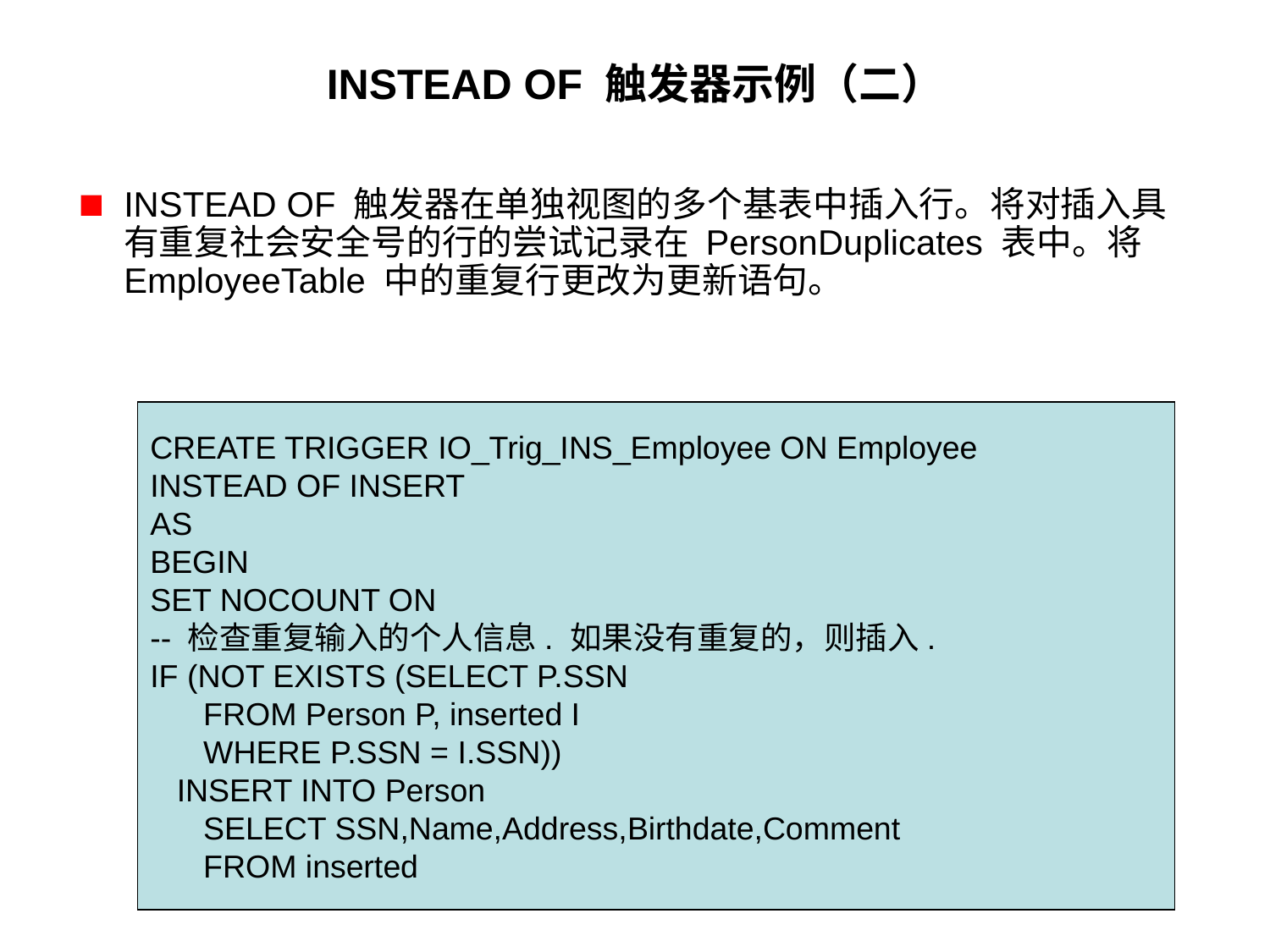

# INSTEAD OF 触发器示例（二）
INSTEAD OF 触发器在单独视图的多个基表中插入行。将对插入具有重复社会安全号的行的尝试记录在 PersonDuplicates 表中。将 EmployeeTable 中的重复行更改为更新语句。
CREATE TRIGGER IO_Trig_INS_Employee ON Employee
INSTEAD OF INSERT
AS
BEGIN
SET NOCOUNT ON
-- 检查重复输入的个人信息. 如果没有重复的，则插入.
IF (NOT EXISTS (SELECT P.SSN
      FROM Person P, inserted I
      WHERE P.SSN = I.SSN))
   INSERT INTO Person
      SELECT SSN,Name,Address,Birthdate,Comment
      FROM inserted